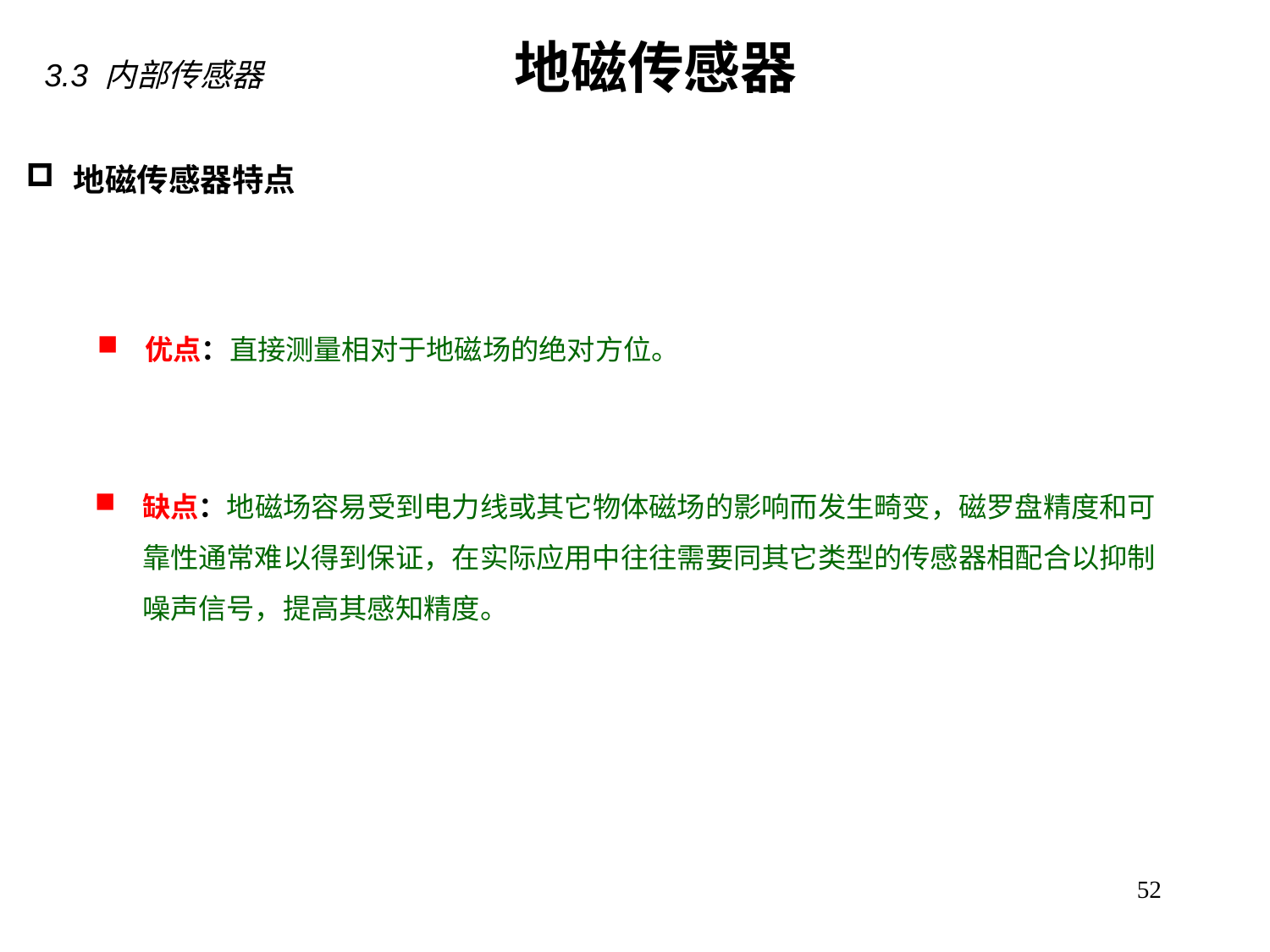

地磁传感器

3.3 内部传感器
地磁传感器特点
优点：直接测量相对于地磁场的绝对方位。
缺点：地磁场容易受到电力线或其它物体磁场的影响而发生畸变，磁罗盘精度和可靠性通常难以得到保证，在实际应用中往往需要同其它类型的传感器相配合以抑制噪声信号，提高其感知精度。
52